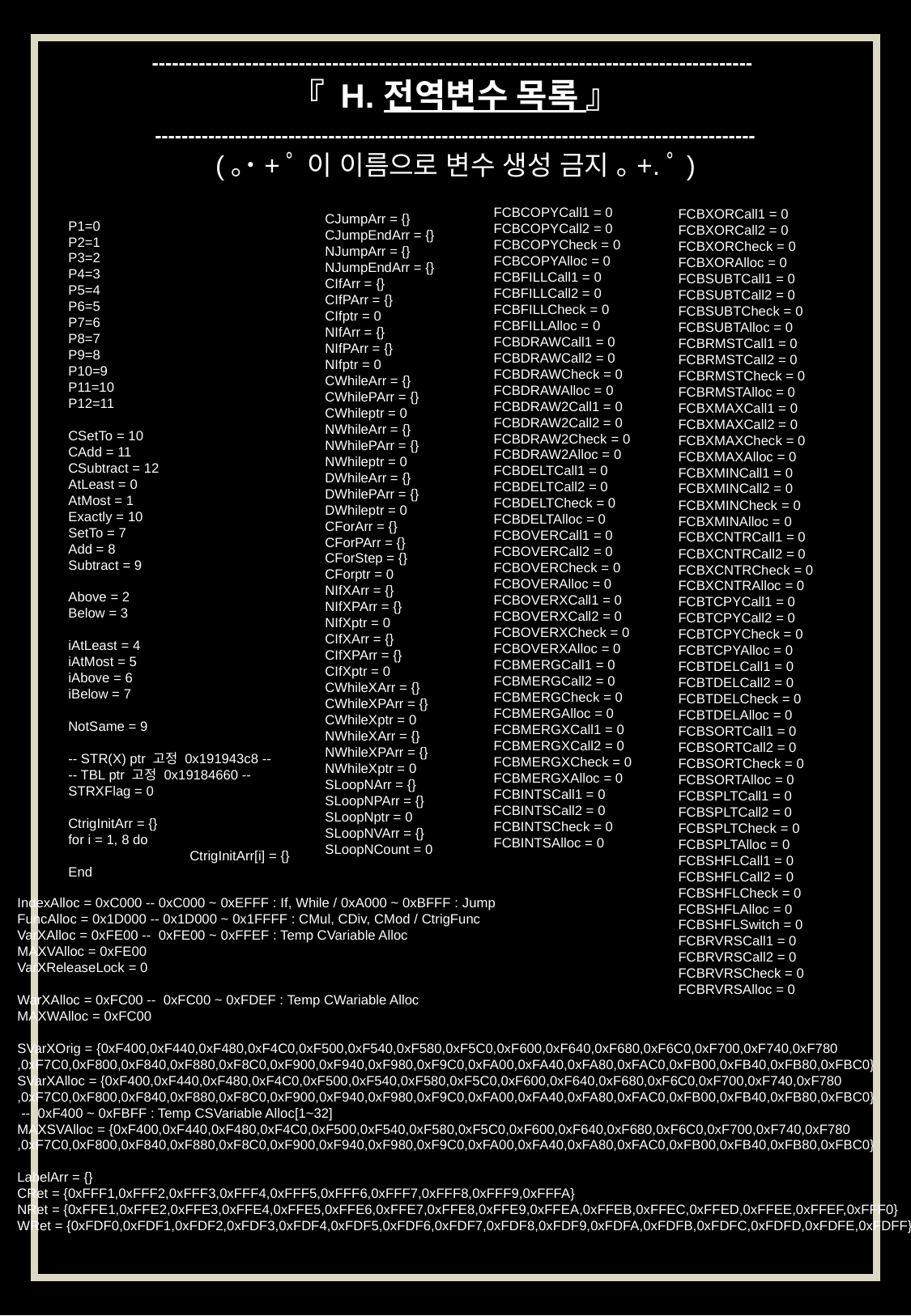

------------------------------------------------------------------------------------------
『 H. 전역변수 목록 』
------------------------------------------------------------------------------------------
(｡˙+ﾟ 이 이름으로 변수 생성 금지 ｡+.ﾟ)
FCBCOPYCall1 = 0
FCBCOPYCall2 = 0
FCBCOPYCheck = 0
FCBCOPYAlloc = 0
FCBFILLCall1 = 0
FCBFILLCall2 = 0
FCBFILLCheck = 0
FCBFILLAlloc = 0
FCBDRAWCall1 = 0
FCBDRAWCall2 = 0
FCBDRAWCheck = 0
FCBDRAWAlloc = 0
FCBDRAW2Call1 = 0
FCBDRAW2Call2 = 0
FCBDRAW2Check = 0
FCBDRAW2Alloc = 0
FCBDELTCall1 = 0
FCBDELTCall2 = 0
FCBDELTCheck = 0
FCBDELTAlloc = 0
FCBOVERCall1 = 0
FCBOVERCall2 = 0
FCBOVERCheck = 0
FCBOVERAlloc = 0
FCBOVERXCall1 = 0
FCBOVERXCall2 = 0
FCBOVERXCheck = 0
FCBOVERXAlloc = 0
FCBMERGCall1 = 0
FCBMERGCall2 = 0
FCBMERGCheck = 0
FCBMERGAlloc = 0
FCBMERGXCall1 = 0
FCBMERGXCall2 = 0
FCBMERGXCheck = 0
FCBMERGXAlloc = 0
FCBINTSCall1 = 0
FCBINTSCall2 = 0
FCBINTSCheck = 0
FCBINTSAlloc = 0
FCBXORCall1 = 0
FCBXORCall2 = 0
FCBXORCheck = 0
FCBXORAlloc = 0
FCBSUBTCall1 = 0
FCBSUBTCall2 = 0
FCBSUBTCheck = 0
FCBSUBTAlloc = 0
FCBRMSTCall1 = 0
FCBRMSTCall2 = 0
FCBRMSTCheck = 0
FCBRMSTAlloc = 0
FCBXMAXCall1 = 0
FCBXMAXCall2 = 0
FCBXMAXCheck = 0
FCBXMAXAlloc = 0
FCBXMINCall1 = 0
FCBXMINCall2 = 0
FCBXMINCheck = 0
FCBXMINAlloc = 0
FCBXCNTRCall1 = 0
FCBXCNTRCall2 = 0
FCBXCNTRCheck = 0
FCBXCNTRAlloc = 0
FCBTCPYCall1 = 0
FCBTCPYCall2 = 0
FCBTCPYCheck = 0
FCBTCPYAlloc = 0
FCBTDELCall1 = 0
FCBTDELCall2 = 0
FCBTDELCheck = 0
FCBTDELAlloc = 0
FCBSORTCall1 = 0
FCBSORTCall2 = 0
FCBSORTCheck = 0
FCBSORTAlloc = 0
FCBSPLTCall1 = 0
FCBSPLTCall2 = 0
FCBSPLTCheck = 0
FCBSPLTAlloc = 0
FCBSHFLCall1 = 0
FCBSHFLCall2 = 0
FCBSHFLCheck = 0
FCBSHFLAlloc = 0
FCBSHFLSwitch = 0
FCBRVRSCall1 = 0
FCBRVRSCall2 = 0
FCBRVRSCheck = 0
FCBRVRSAlloc = 0
CJumpArr = {}
CJumpEndArr = {}
NJumpArr = {}
NJumpEndArr = {}
CIfArr = {}
CIfPArr = {}
CIfptr = 0
NIfArr = {}
NIfPArr = {}
NIfptr = 0
CWhileArr = {}
CWhilePArr = {}
CWhileptr = 0
NWhileArr = {}
NWhilePArr = {}
NWhileptr = 0
DWhileArr = {}
DWhilePArr = {}
DWhileptr = 0
CForArr = {}
CForPArr = {}
CForStep = {}
CForptr = 0
NIfXArr = {}
NIfXPArr = {}
NIfXptr = 0
CIfXArr = {}
CIfXPArr = {}
CIfXptr = 0
CWhileXArr = {}
CWhileXPArr = {}
CWhileXptr = 0
NWhileXArr = {}
NWhileXPArr = {}
NWhileXptr = 0
SLoopNArr = {}
SLoopNPArr = {}
SLoopNptr = 0
SLoopNVArr = {}
SLoopNCount = 0
P1=0
P2=1
P3=2
P4=3
P5=4
P6=5
P7=6
P8=7
P9=8
P10=9
P11=10
P12=11

CSetTo = 10
CAdd = 11
CSubtract = 12
AtLeast = 0
AtMost = 1
Exactly = 10
SetTo = 7
Add = 8
Subtract = 9

Above = 2
Below = 3

iAtLeast = 4
iAtMost = 5
iAbove = 6
iBelow = 7

NotSame = 9

-- STR(X) ptr 고정 0x191943c8 --
-- TBL ptr 고정 0x19184660 --
STRXFlag = 0

CtrigInitArr = {}
for i = 1, 8 do
	CtrigInitArr[i] = {}
End
IndexAlloc = 0xC000 -- 0xC000 ~ 0xEFFF : If, While / 0xA000 ~ 0xBFFF : Jump
FuncAlloc = 0x1D000 -- 0x1D000 ~ 0x1FFFF : CMul, CDiv, CMod / CtrigFunc
VarXAlloc = 0xFE00 --  0xFE00 ~ 0xFFEF : Temp CVariable Alloc
MAXVAlloc = 0xFE00
VarXReleaseLock = 0

WarXAlloc = 0xFC00 --  0xFC00 ~ 0xFDEF : Temp CWariable Alloc
MAXWAlloc = 0xFC00

SVarXOrig = {0xF400,0xF440,0xF480,0xF4C0,0xF500,0xF540,0xF580,0xF5C0,0xF600,0xF640,0xF680,0xF6C0,0xF700,0xF740,0xF780
,0xF7C0,0xF800,0xF840,0xF880,0xF8C0,0xF900,0xF940,0xF980,0xF9C0,0xFA00,0xFA40,0xFA80,0xFAC0,0xFB00,0xFB40,0xFB80,0xFBC0}
SVarXAlloc = {0xF400,0xF440,0xF480,0xF4C0,0xF500,0xF540,0xF580,0xF5C0,0xF600,0xF640,0xF680,0xF6C0,0xF700,0xF740,0xF780
,0xF7C0,0xF800,0xF840,0xF880,0xF8C0,0xF900,0xF940,0xF980,0xF9C0,0xFA00,0xFA40,0xFA80,0xFAC0,0xFB00,0xFB40,0xFB80,0xFBC0}
 --  0xF400 ~ 0xFBFF : Temp CSVariable Alloc[1~32]
MAXSVAlloc = {0xF400,0xF440,0xF480,0xF4C0,0xF500,0xF540,0xF580,0xF5C0,0xF600,0xF640,0xF680,0xF6C0,0xF700,0xF740,0xF780
,0xF7C0,0xF800,0xF840,0xF880,0xF8C0,0xF900,0xF940,0xF980,0xF9C0,0xFA00,0xFA40,0xFA80,0xFAC0,0xFB00,0xFB40,0xFB80,0xFBC0}

LabelArr = {}
CRet = {0xFFF1,0xFFF2,0xFFF3,0xFFF4,0xFFF5,0xFFF6,0xFFF7,0xFFF8,0xFFF9,0xFFFA}
NRet = {0xFFE1,0xFFE2,0xFFE3,0xFFE4,0xFFE5,0xFFE6,0xFFE7,0xFFE8,0xFFE9,0xFFEA,0xFFEB,0xFFEC,0xFFED,0xFFEE,0xFFEF,0xFFF0}
WRet = {0xFDF0,0xFDF1,0xFDF2,0xFDF3,0xFDF4,0xFDF5,0xFDF6,0xFDF7,0xFDF8,0xFDF9,0xFDFA,0xFDFB,0xFDFC,0xFDFD,0xFDFE,0xFDFF}
687